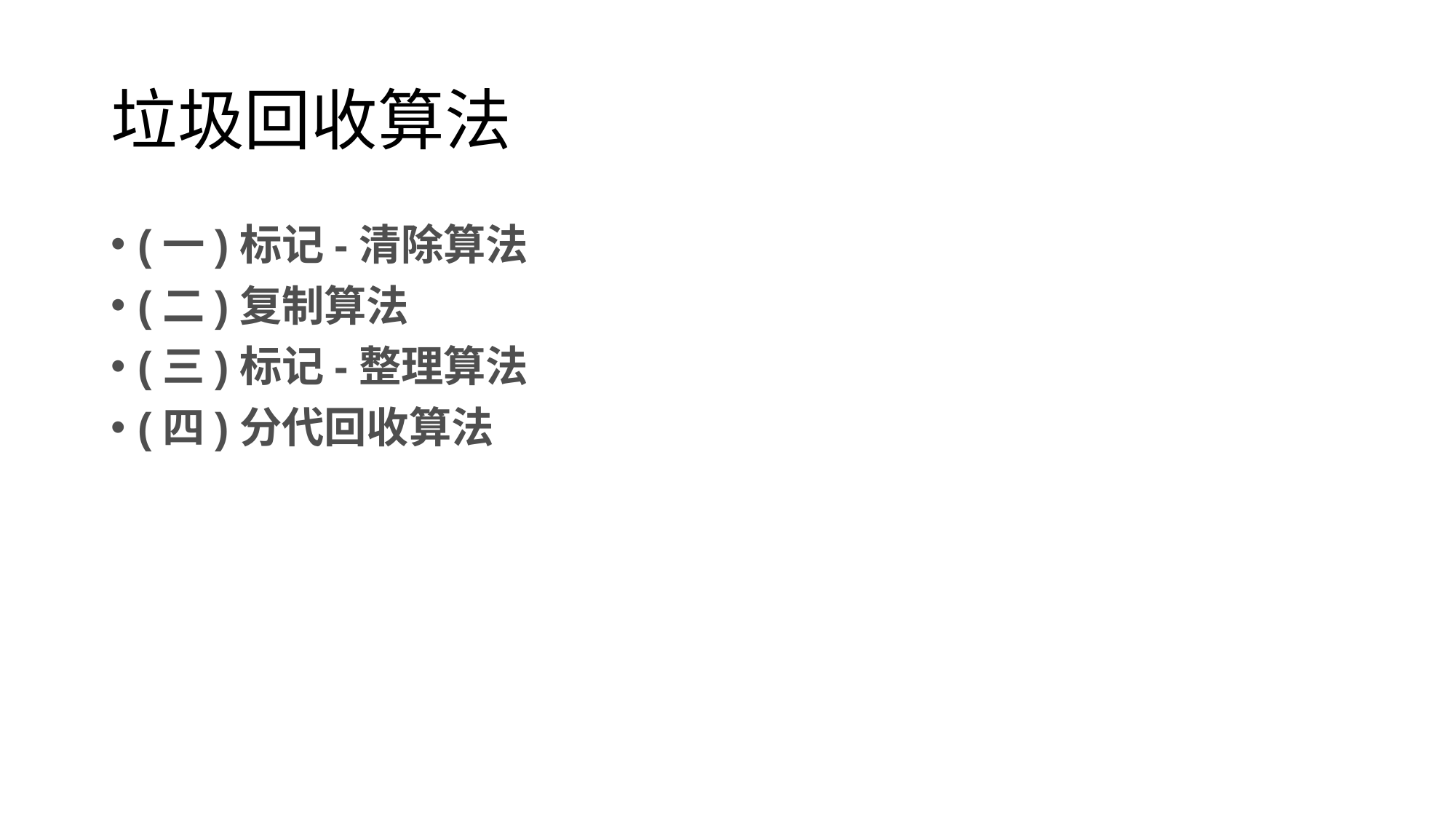

# 垃圾回收算法
(一)标记-清除算法
(二)复制算法
(三)标记-整理算法
(四)分代回收算法